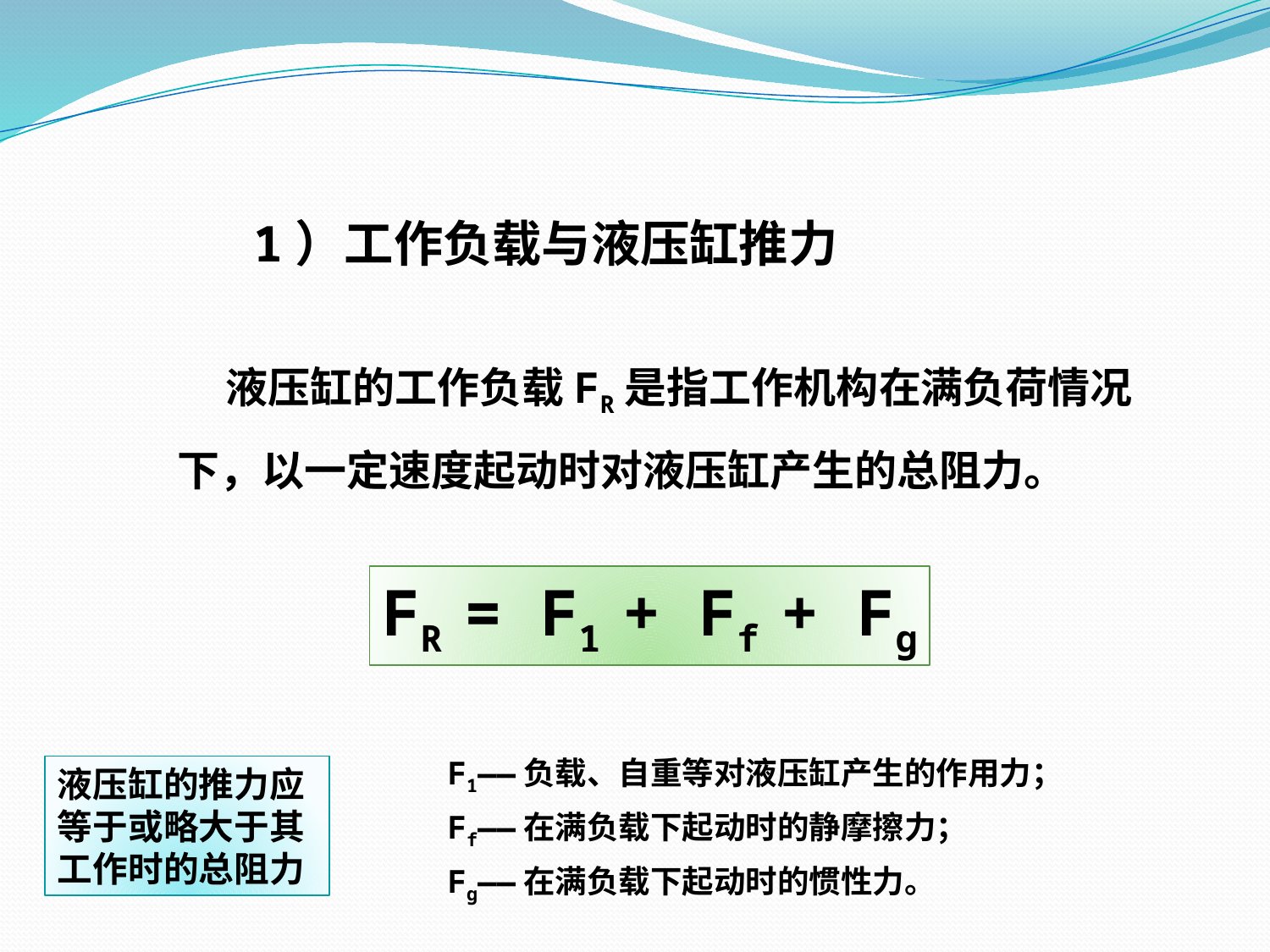

1）工作负载与液压缸推力
    液压缸的工作负载FR是指工作机构在满负荷情况下，以一定速度起动时对液压缸产生的总阻力。
FR = F1 + Ff + Fg
F1——负载、自重等对液压缸产生的作用力；
Ff——在满负载下起动时的静摩擦力；
Fg——在满负载下起动时的惯性力。
液压缸的推力应等于或略大于其工作时的总阻力